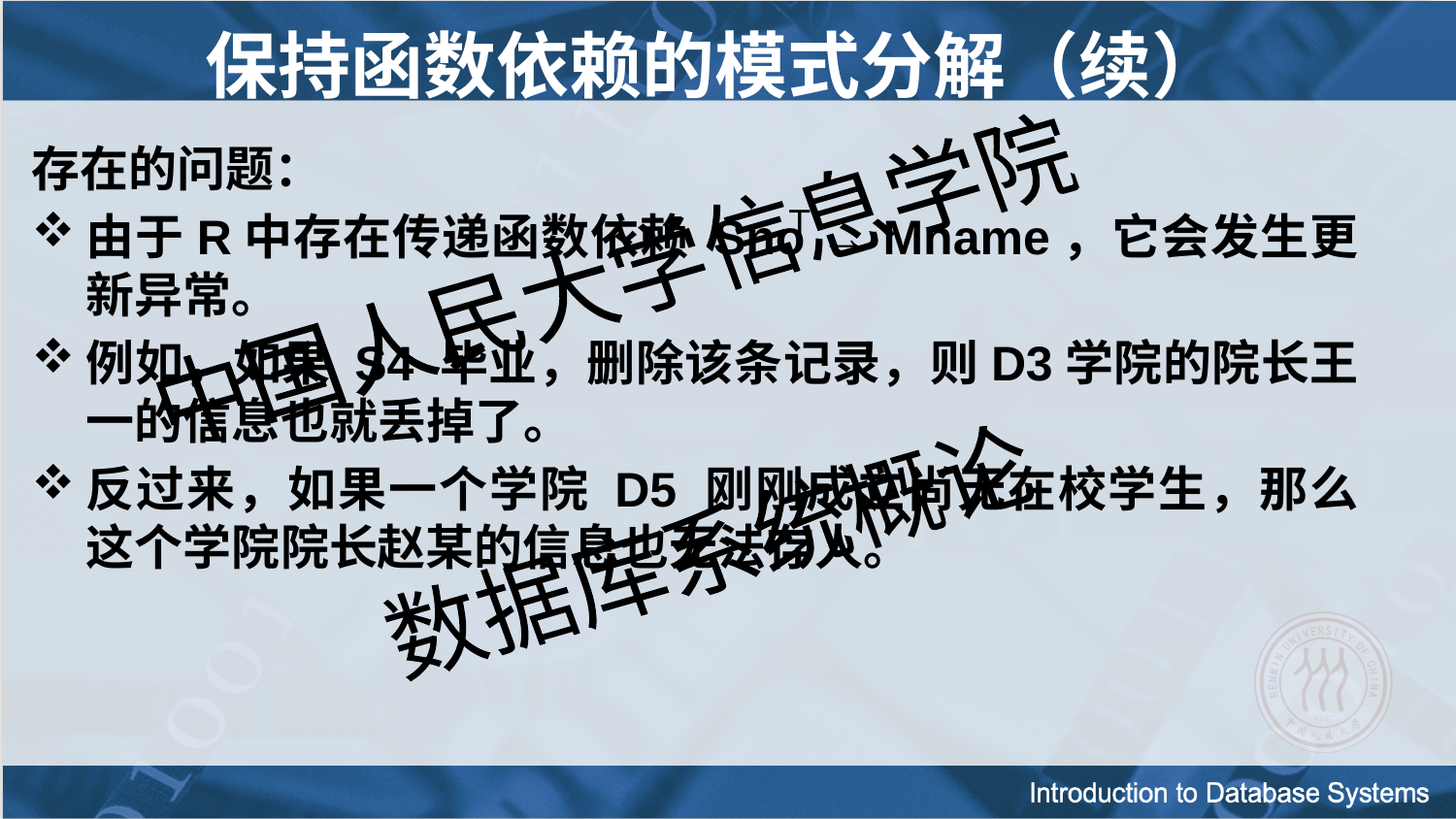

# 保持函数依赖的模式分解（续）
存在的问题：
由于R中存在传递函数依赖 Sno → Mname，它会发生更新异常。
例如，如果 S4 毕业，删除该条记录，则D3学院的院长王一的信息也就丢掉了。
反过来，如果一个学院 D5 刚刚成立尚无在校学生，那么这个学院院长赵某的信息也无法存人。

T